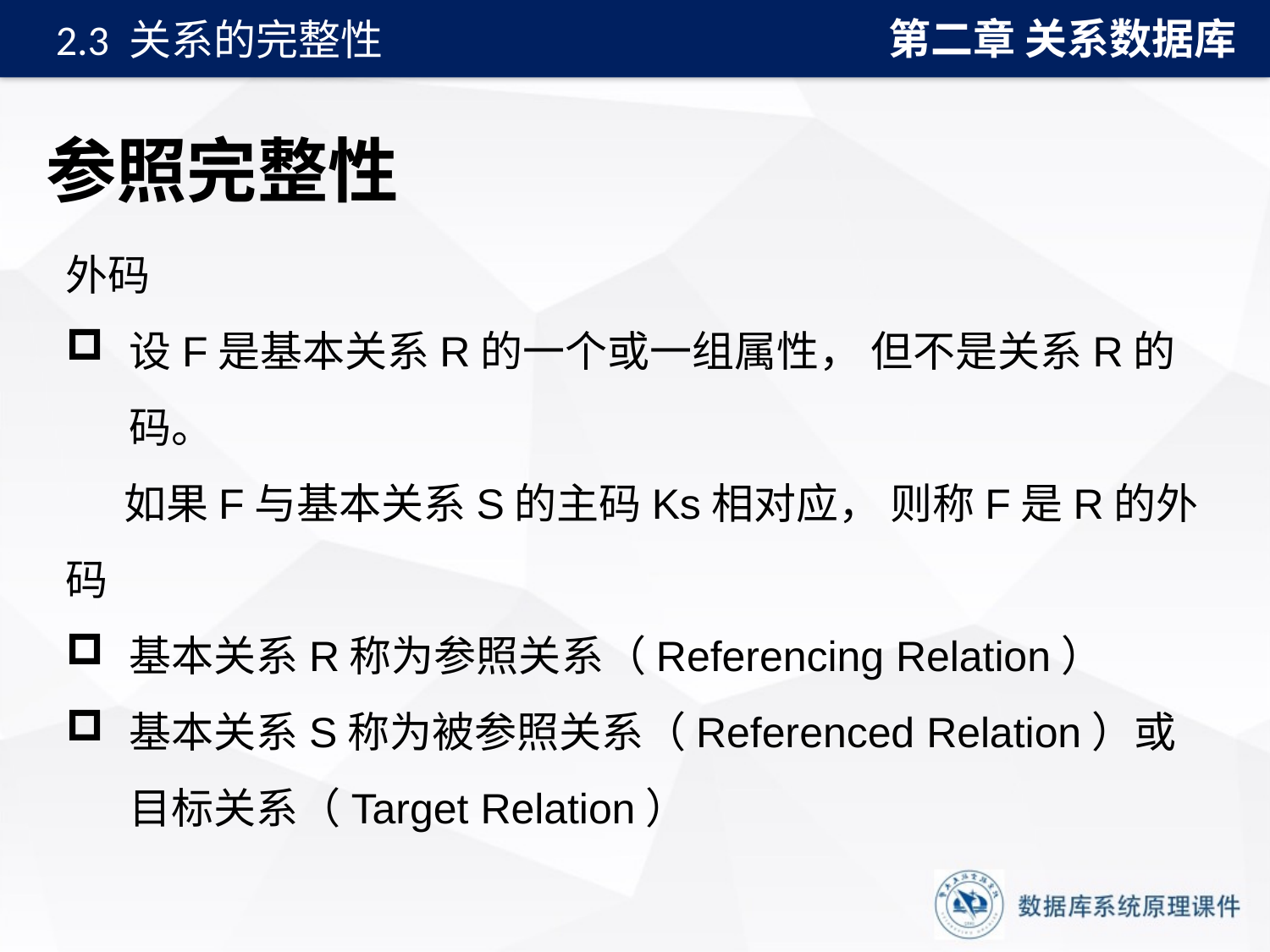

第二章 关系数据库
2.3 关系的完整性
# 参照完整性
外码
设F是基本关系R的一个或一组属性， 但不是关系R的码。
     如果F与基本关系S的主码Ks相对应， 则称F是R的外码
基本关系R称为参照关系（Referencing Relation）
基本关系S称为被参照关系（Referenced Relation）或目标关系（Target Relation）